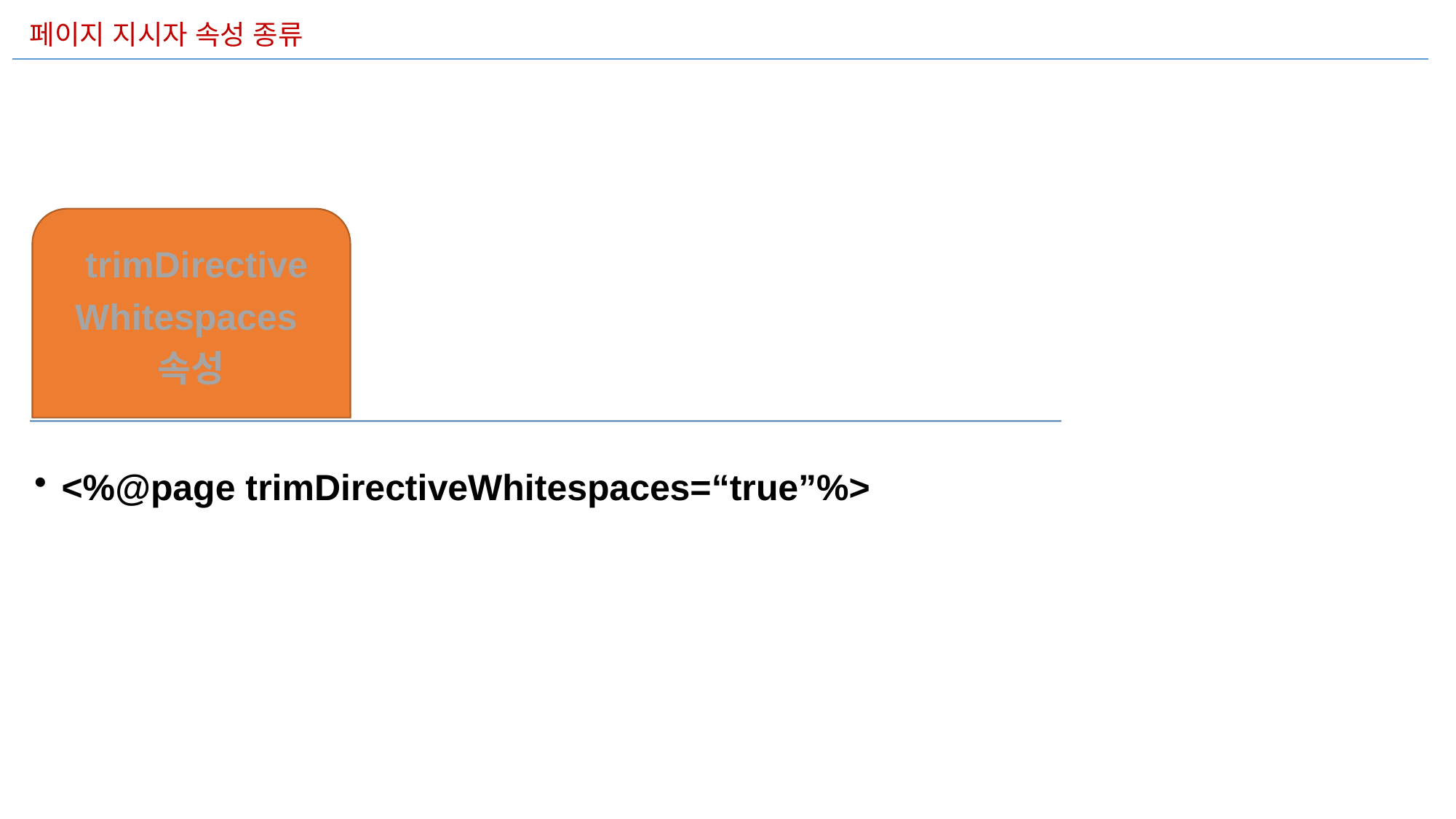

페이지 지시자 속성 종류

 trimDirective
Whitespaces
속성
<%@page trimDirectiveWhitespaces=“true”%>